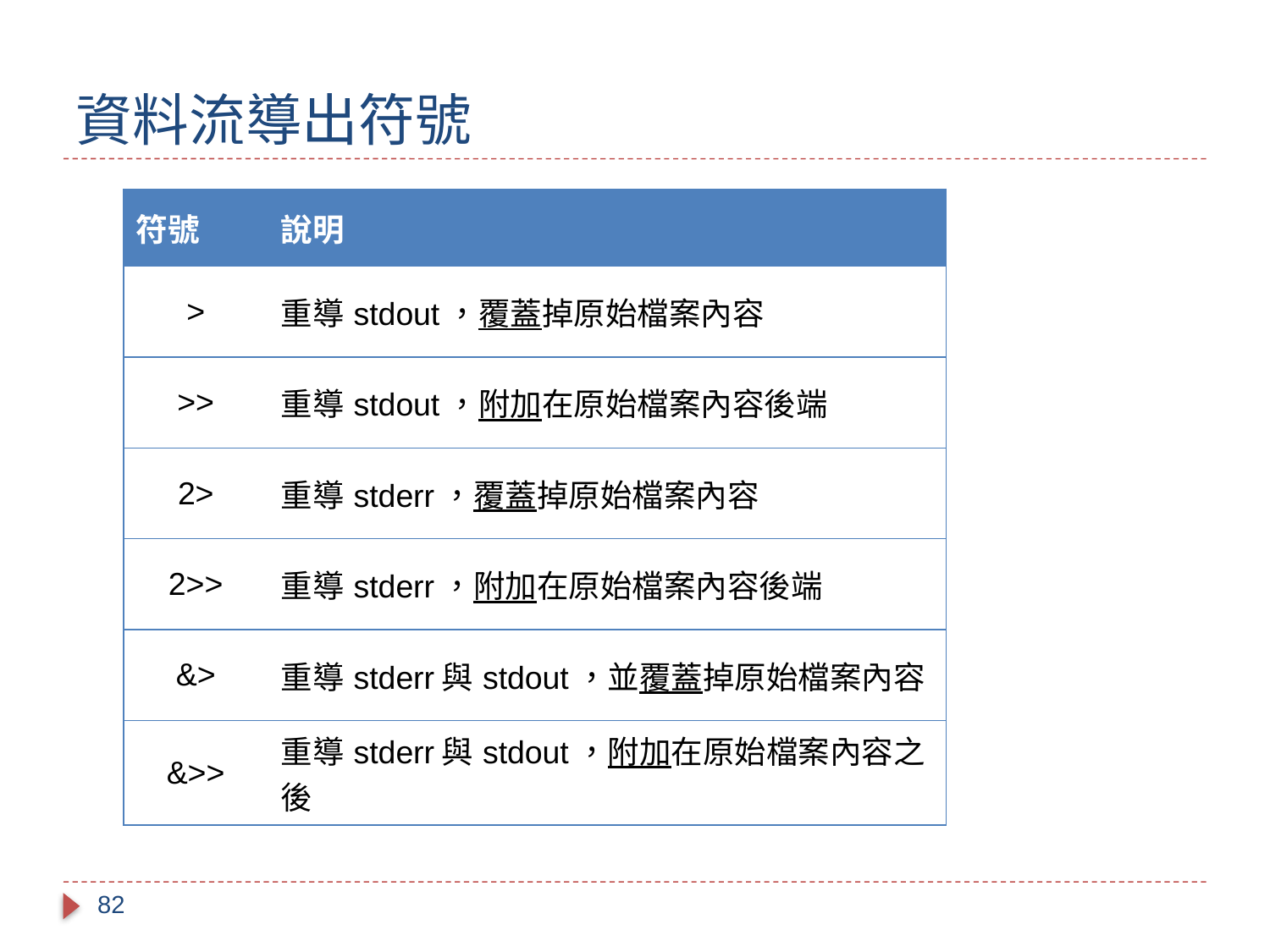

# 資料流導出符號
| 符號 | 說明 |
| --- | --- |
| > | 重導stdout，覆蓋掉原始檔案內容 |
| >> | 重導stdout，附加在原始檔案內容後端 |
| 2> | 重導stderr，覆蓋掉原始檔案內容 |
| 2>> | 重導stderr，附加在原始檔案內容後端 |
| &> | 重導stderr與stdout，並覆蓋掉原始檔案內容 |
| &>> | 重導stderr與stdout，附加在原始檔案內容之後 |
82